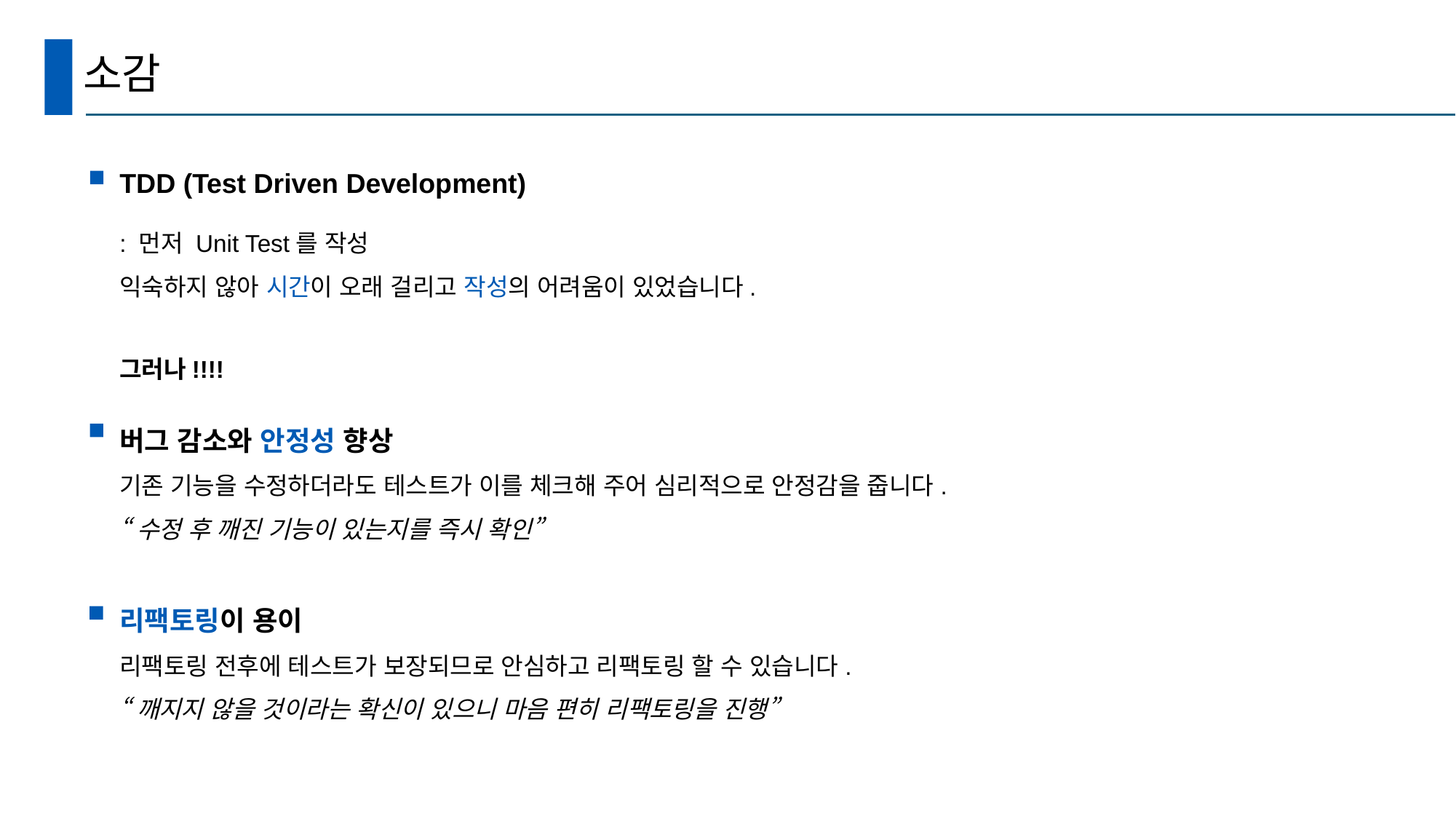

Device Solution
# 소감
TDD (Test Driven Development)
​
: 먼저 Unit Test를 작성
익숙하지 않아 시간이 오래 걸리고 작성의 어려움이 있었습니다.

그러나!!!!
버그 감소와 안정성 향상
기존 기능을 수정하더라도 테스트가 이를 체크해 주어 심리적으로 안정감을 줍니다.
“수정 후 깨진 기능이 있는지를 즉시 확인”
​
리팩토링이 용이
리팩토링 전후에 테스트가 보장되므로 안심하고 리팩토링 할 수 있습니다.
“깨지지 않을 것이라는 확신이 있으니 마음 편히 리팩토링을 진행”
​